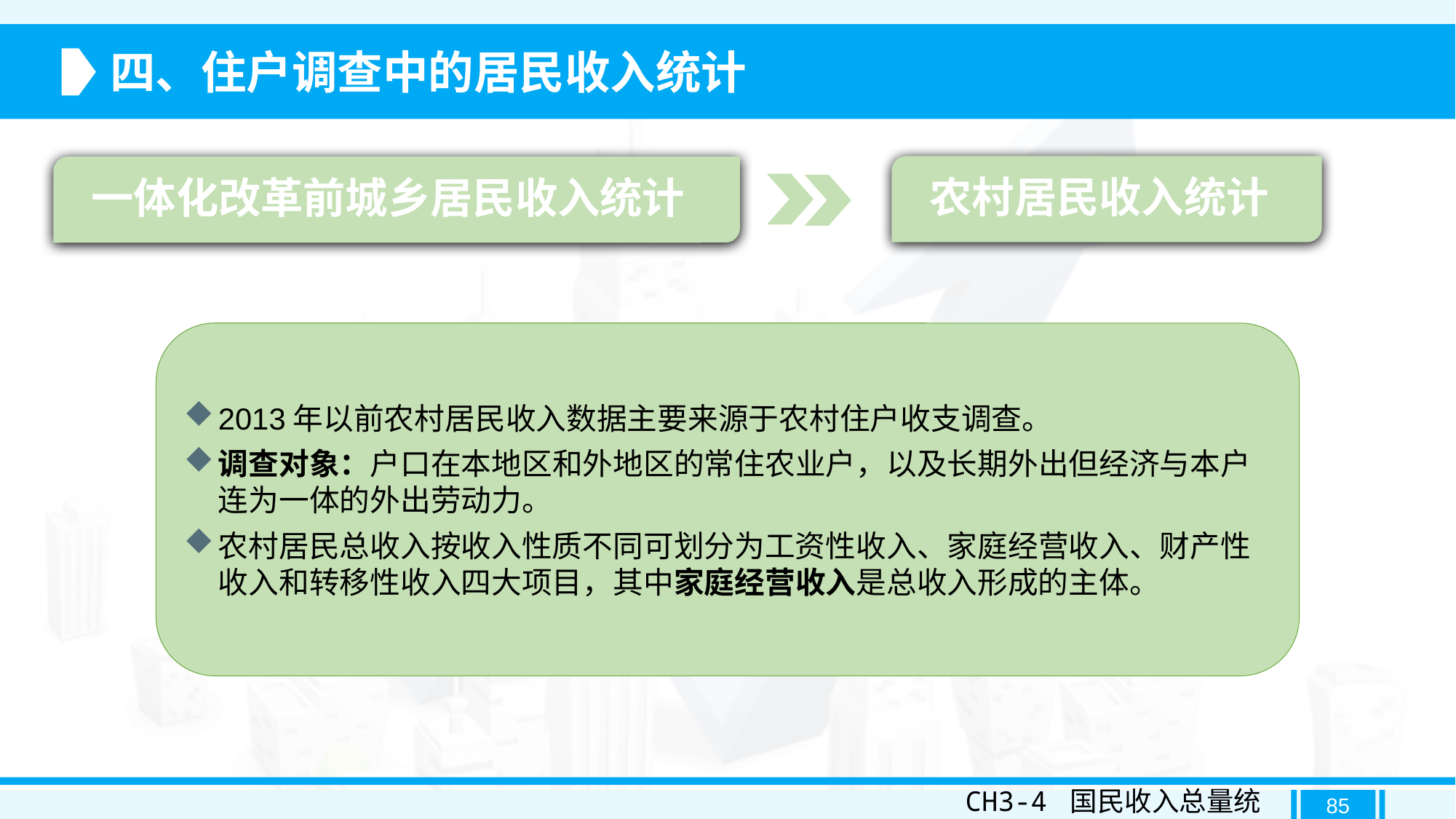

四、住户调查中的居民收入统计

农村居民收入统计
一体化改革前城乡居民收入统计

2013年以前农村居民收入数据主要来源于农村住户收支调查。
调查对象：户口在本地区和外地区的常住农业户，以及长期外出但经济与本户连为一体的外出劳动力。
农村居民总收入按收入性质不同可划分为工资性收入、家庭经营收入、财产性收入和转移性收入四大项目，其中家庭经营收入是总收入形成的主体。
CH3-4 国民收入总量统计
85